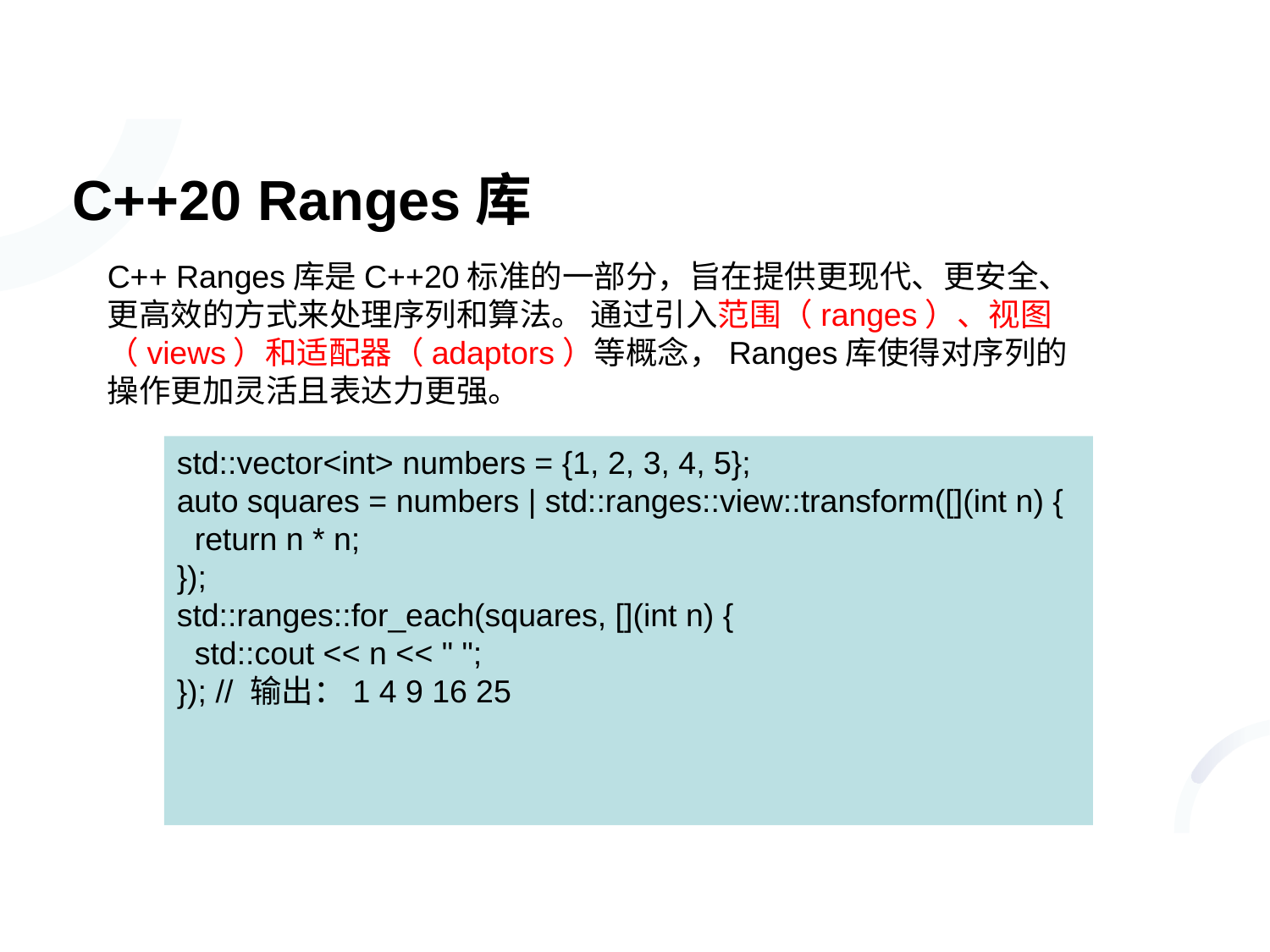

# C++20 Ranges库
C++ Ranges库是C++20标准的一部分，旨在提供更现代、更安全、更高效的方式来处理序列和算法。 通过引入范围（ranges）、视图（views）和适配器（adaptors）等概念，Ranges库使得对序列的操作更加灵活且表达力更强。
std::vector<int> numbers = {1, 2, 3, 4, 5};
auto squares = numbers | std::ranges::view::transform([](int n) {
  return n * n;
});
std::ranges::for_each(squares, [](int n) {
  std::cout << n << " ";
}); // 输出：1 4 9 16 25